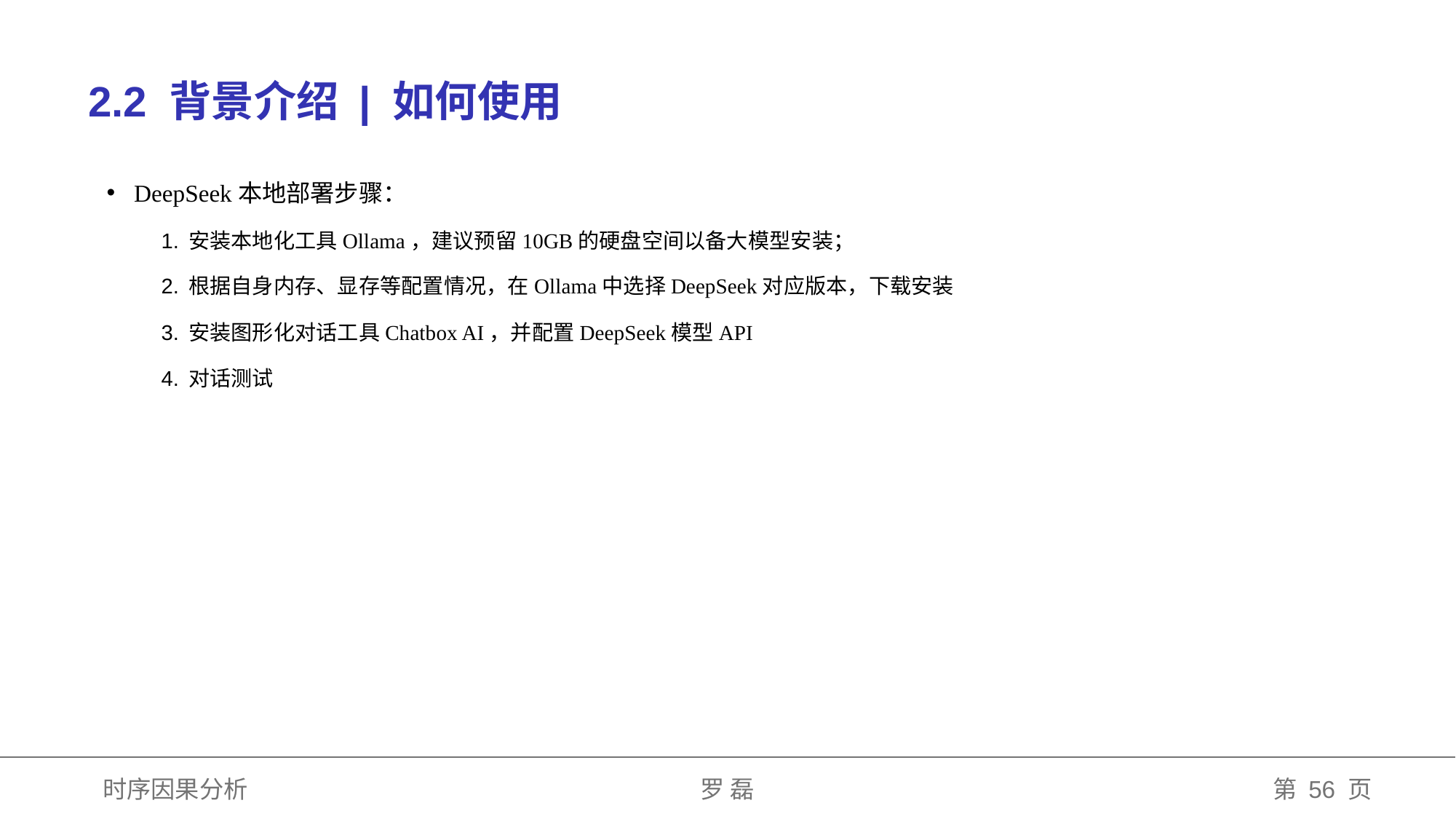

2.2 背景介绍 | 如何使用
DeepSeek本地部署步骤：
安装本地化工具Ollama，建议预留10GB的硬盘空间以备大模型安装；
根据自身内存、显存等配置情况，在Ollama中选择DeepSeek对应版本，下载安装
安装图形化对话工具Chatbox AI，并配置DeepSeek模型API
对话测试